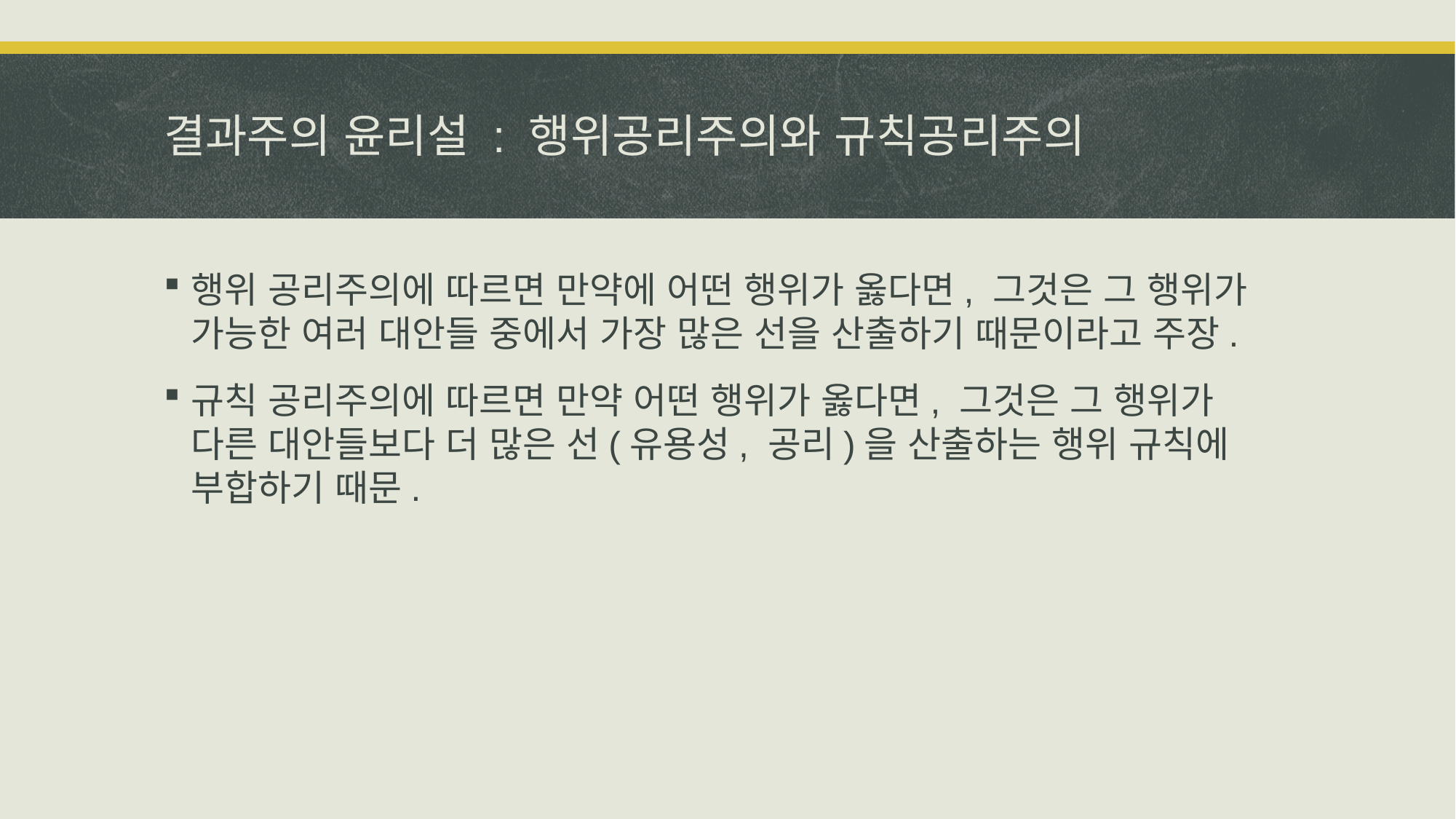

# 결과주의 윤리설 : 행위공리주의와 규칙공리주의
행위 공리주의에 따르면 만약에 어떤 행위가 옳다면, 그것은 그 행위가 가능한 여러 대안들 중에서 가장 많은 선을 산출하기 때문이라고 주장.
규칙 공리주의에 따르면 만약 어떤 행위가 옳다면, 그것은 그 행위가 다른 대안들보다 더 많은 선(유용성, 공리)을 산출하는 행위 규칙에 부합하기 때문.